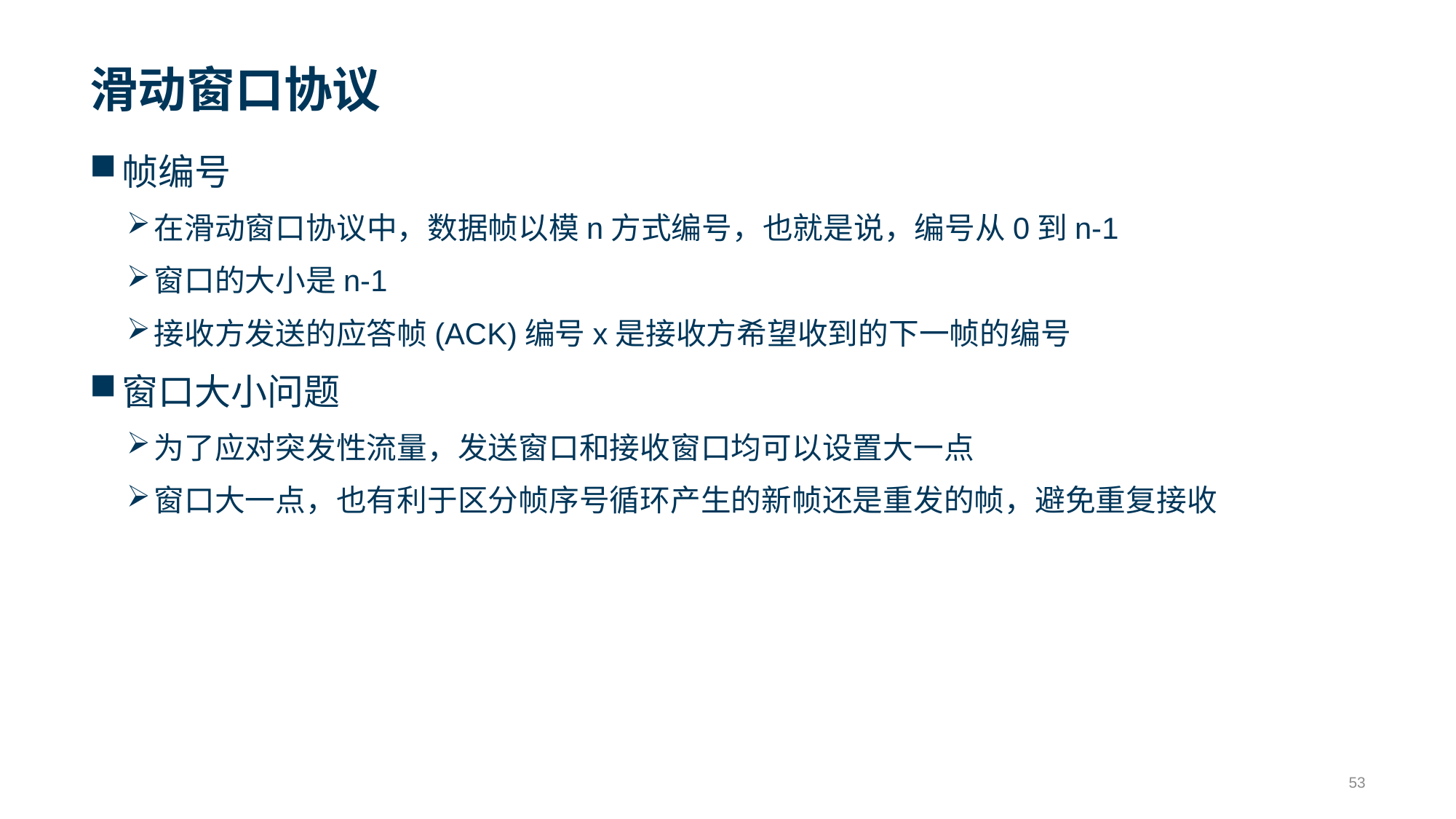

# 滑动窗口协议
帧编号
在滑动窗口协议中，数据帧以模n方式编号，也就是说，编号从0到n-1
窗口的大小是n-1
接收方发送的应答帧(ACK)编号x是接收方希望收到的下一帧的编号
窗口大小问题
为了应对突发性流量，发送窗口和接收窗口均可以设置大一点
窗口大一点，也有利于区分帧序号循环产生的新帧还是重发的帧，避免重复接收

53